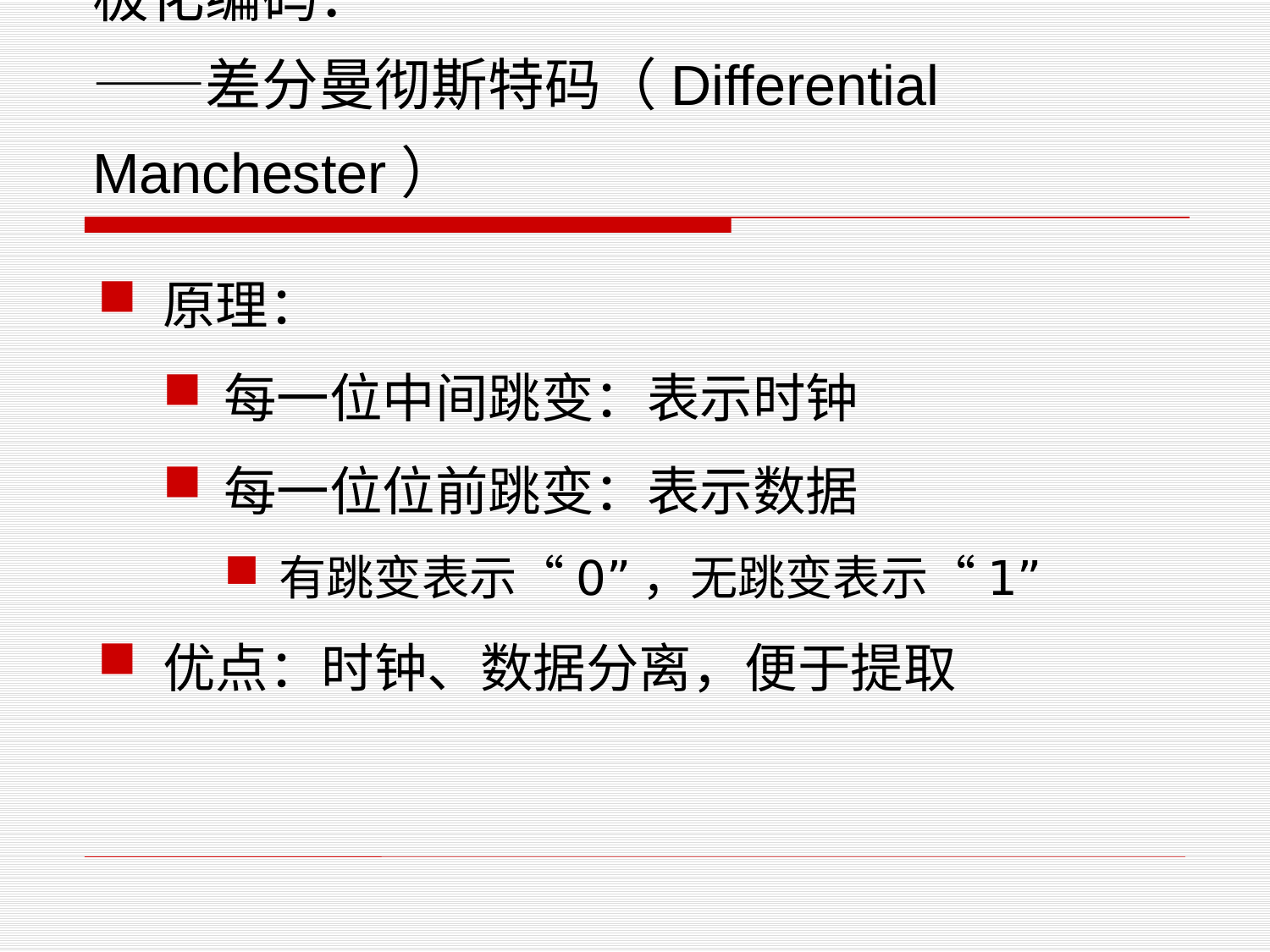

# 极化编码： ——差分曼彻斯特码（Differential Manchester）
原理：
每一位中间跳变：表示时钟
每一位位前跳变：表示数据
有跳变表示“0”，无跳变表示“1”
优点：时钟、数据分离，便于提取